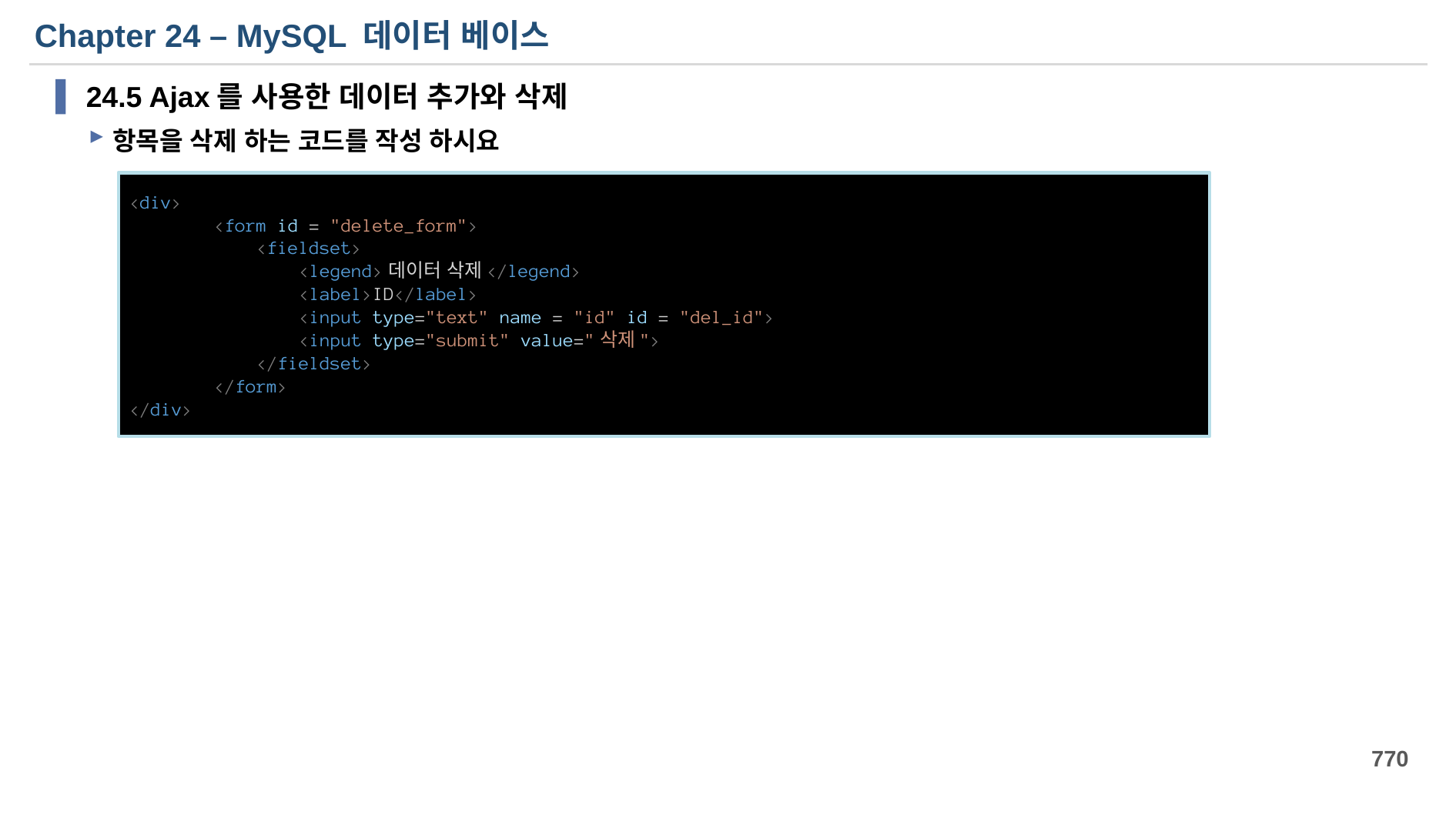

# Chapter 24 – MySQL 데이터 베이스
24.5 Ajax를 사용한 데이터 추가와 삭제
항목을 삭제 하는 코드를 작성 하시요

<div>
        <form id = "delete_form">
            <fieldset>
                <legend>데이터 삭제</legend>
                <label>ID</label>
                <input type="text" name = "id" id = "del_id">
                <input type="submit" value="삭제">
            </fieldset>
        </form>
</div>
770